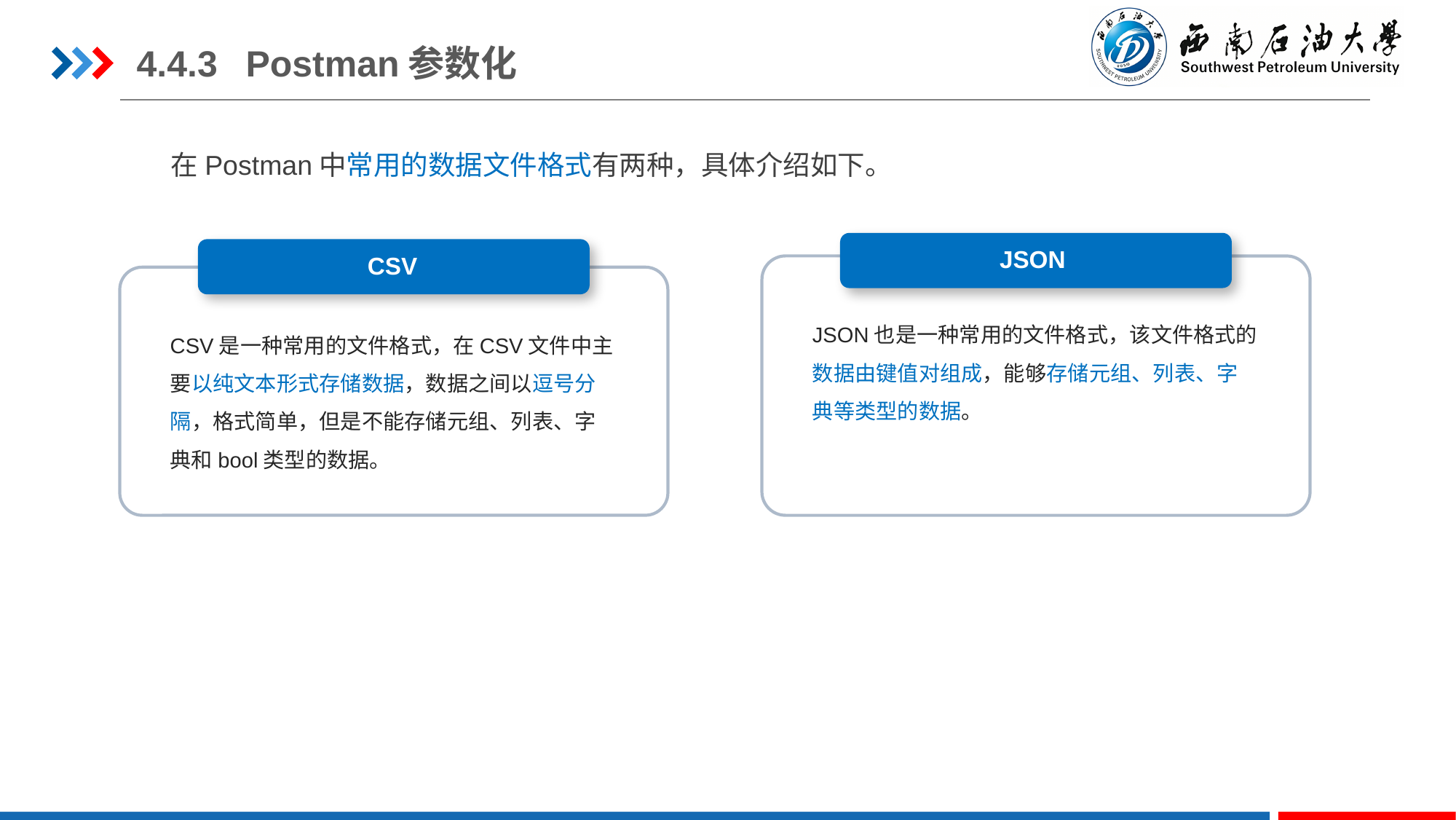

4.4.3	Postman参数化
在Postman中常用的数据文件格式有两种，具体介绍如下。

JSON
CSV

JSON也是一种常用的文件格式，该文件格式的数据由键值对组成，能够存储元组、列表、字典等类型的数据。
CSV是一种常用的文件格式，在CSV文件中主要以纯文本形式存储数据，数据之间以逗号分隔，格式简单，但是不能存储元组、列表、字典和bool类型的数据。